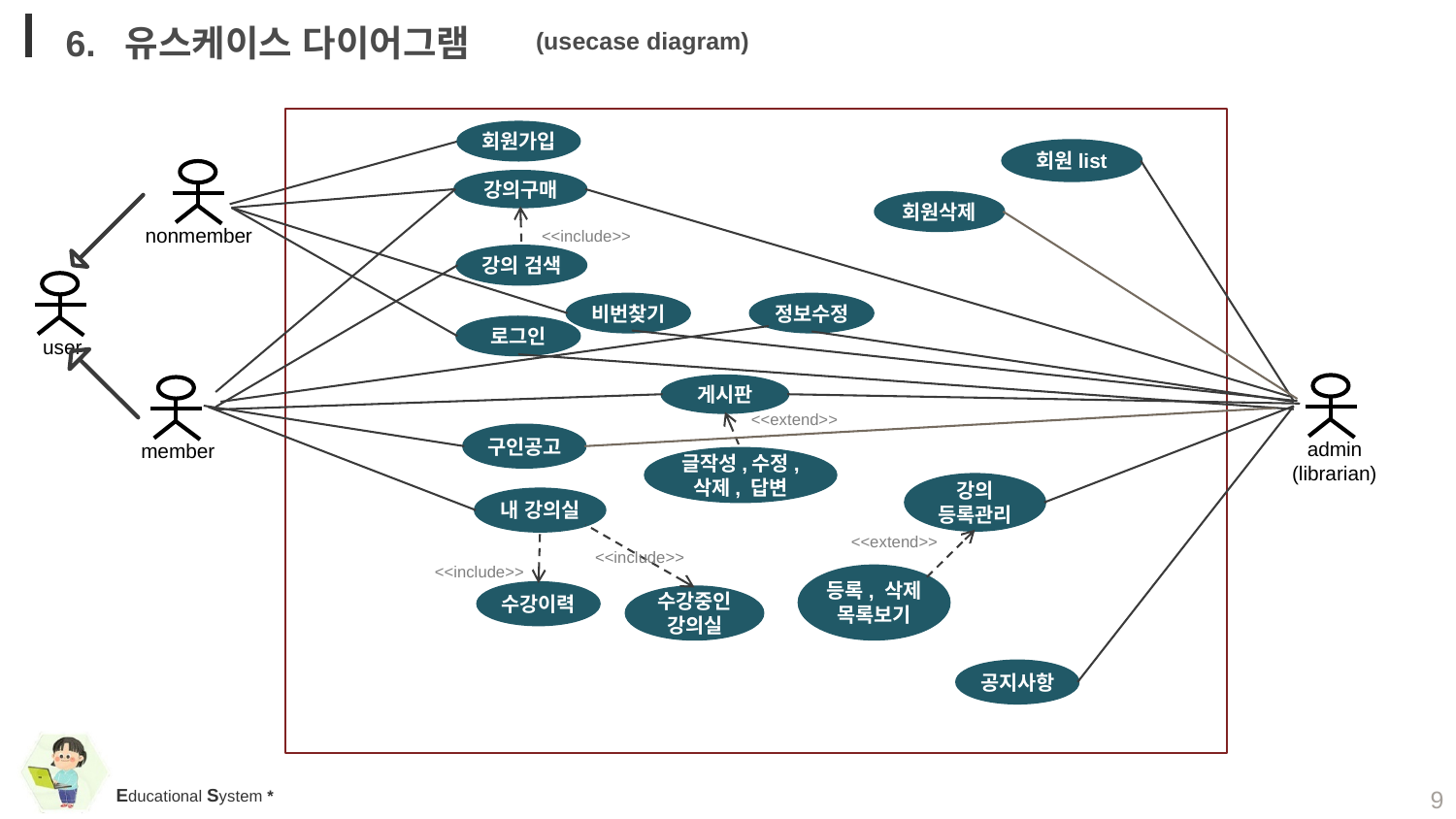

6.  유스케이스 다이어그램
(usecase diagram)

회원가입
회원list

nonmember
강의구매

회원삭제
<<include>>
강의 검색

user
비번찾기
정보수정
로그인

admin
(librarian)
게시판

member
<<extend>>
구인공고
글작성,수정,
삭제, 답변
강의
등록관리
내 강의실
<<extend>>
<<include>>
<<include>>
등록, 삭제
목록보기
수강이력
수강중인 강의실
공지사항
9